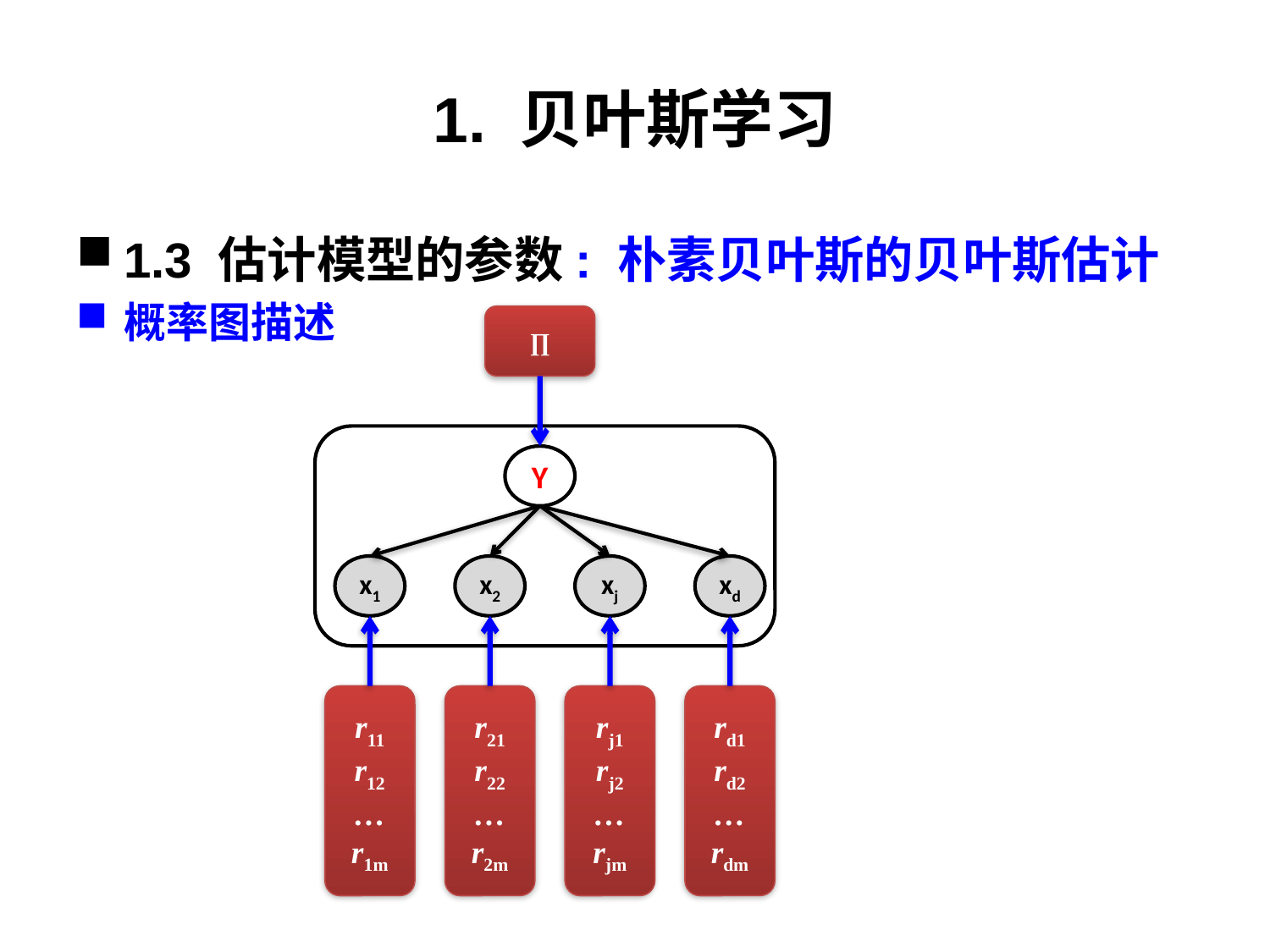

# 1. 贝叶斯学习
1.3 估计模型的参数: 朴素贝叶斯的贝叶斯估计
概率图描述

∏

Y
x1
x2
xj
xd

r11
r12
…
r1m

r21
r22
…
r2m

rj1
rj2
…
rjm

rd1
rd2
…
rdm